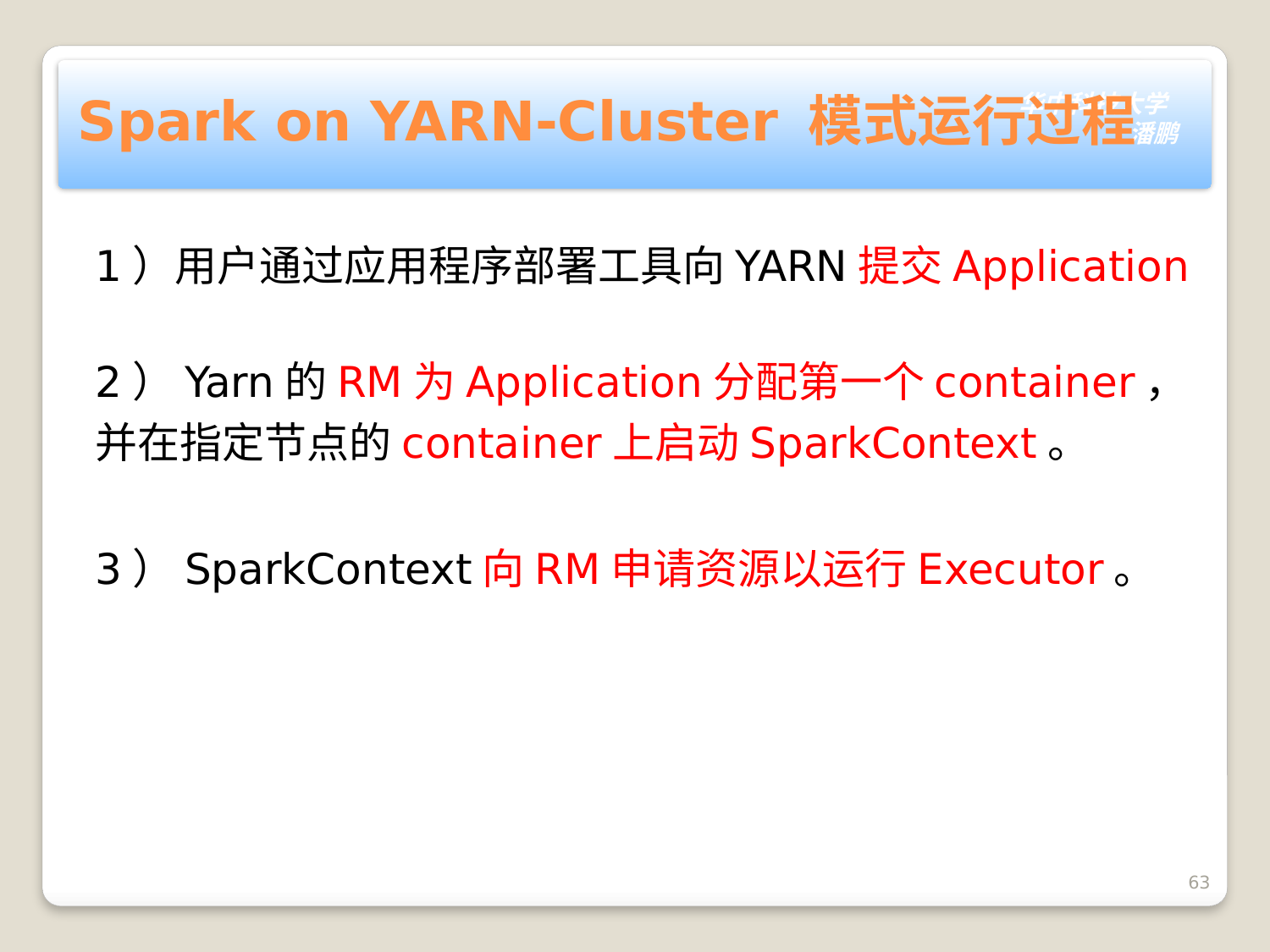

# Spark on YARN-Cluster 模式运行过程
1）用户通过应用程序部署工具向YARN提交Application
2）Yarn的RM为Application分配第一个container，并在指定节点的container上启动SparkContext。
3）SparkContext向RM申请资源以运行Executor。
63